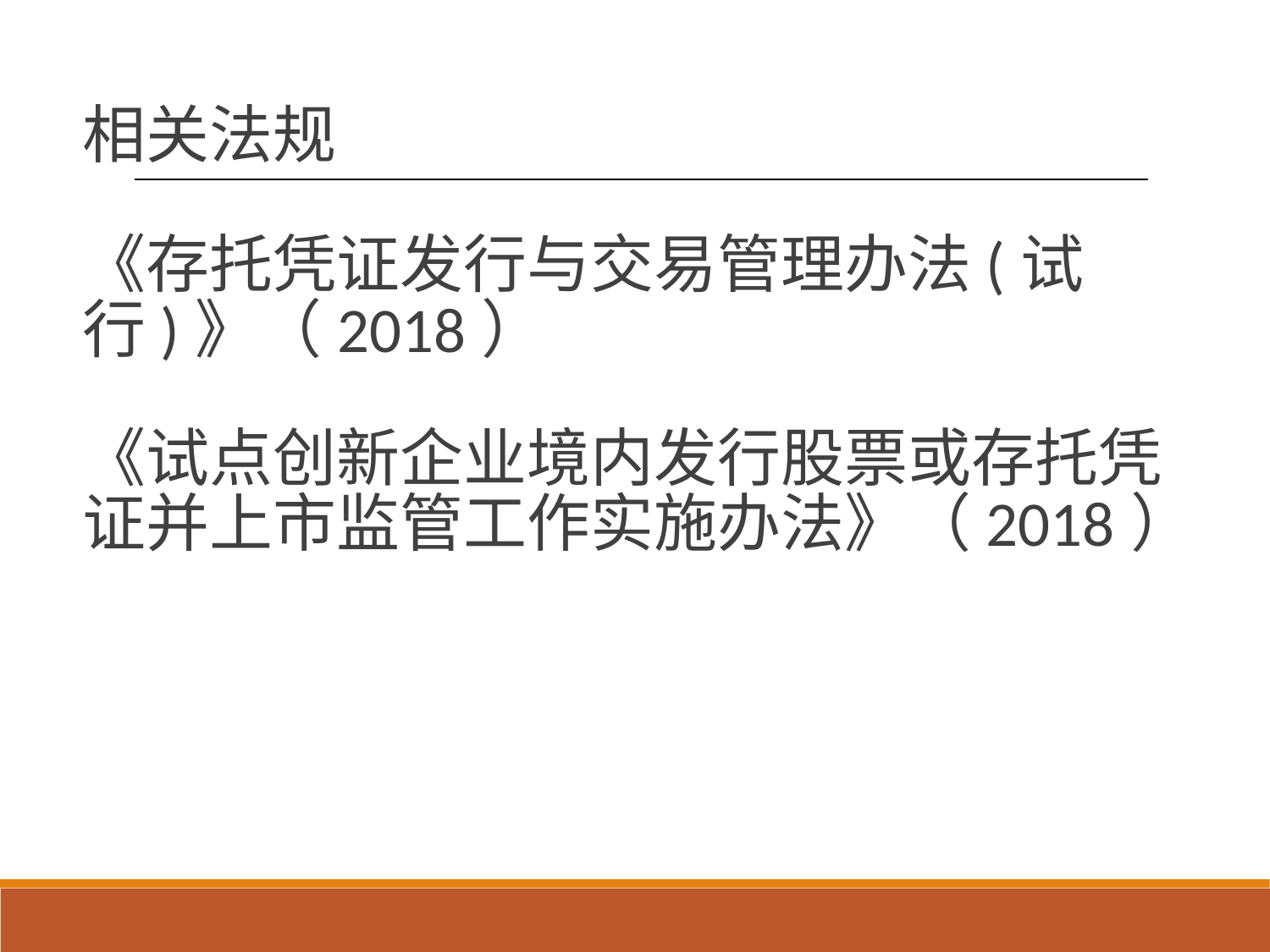

相关法规

《存托凭证发行与交易管理办法(试行)》（2018）

《试点创新企业境内发行股票或存托凭
证并上市监管工作实施办法》（2018）